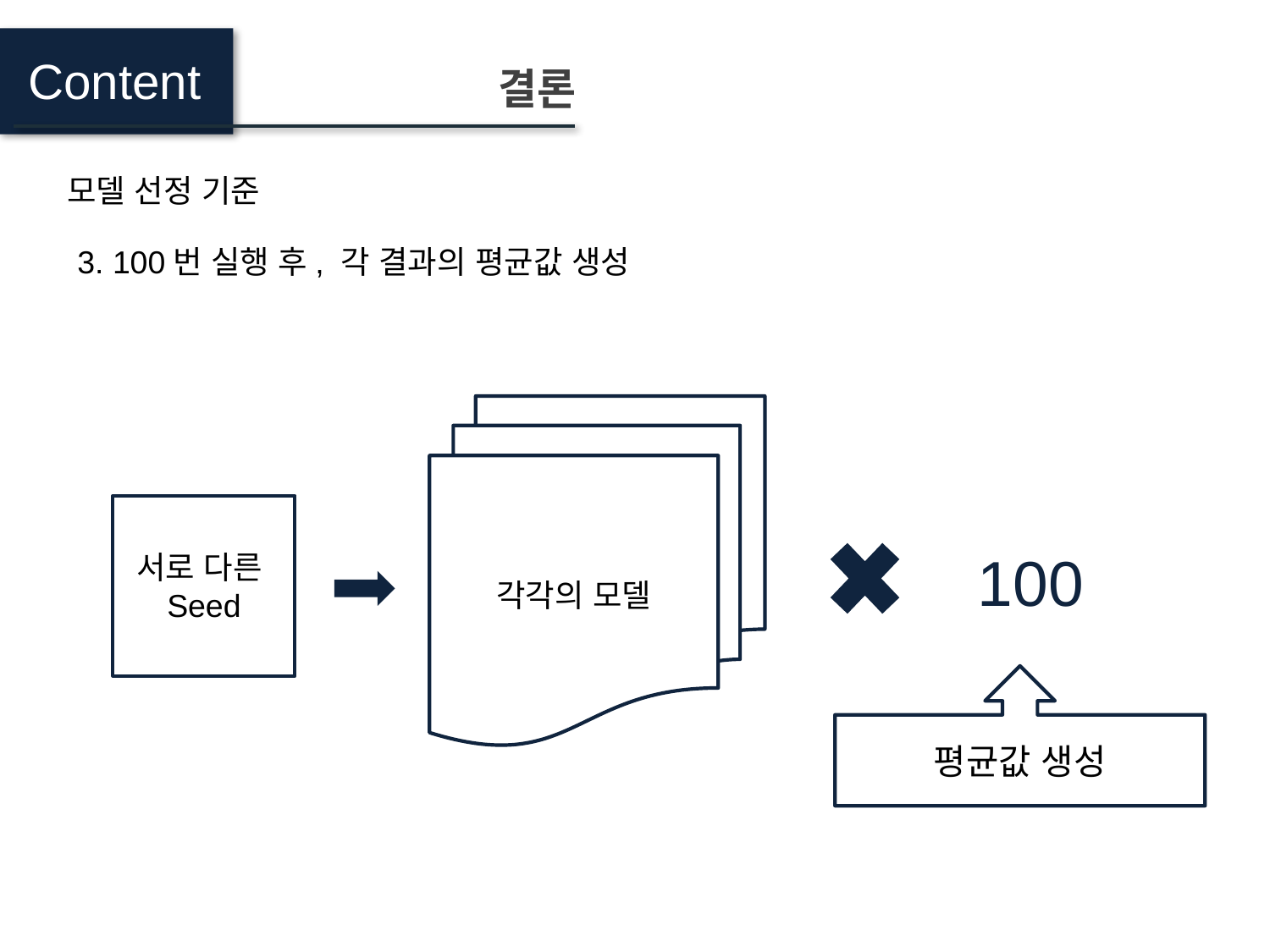

Content
결론
모델 선정 기준
3. 100번 실행 후, 각 결과의 평균값 생성
각각의 모델
서로 다른
Seed

100

평균값 생성